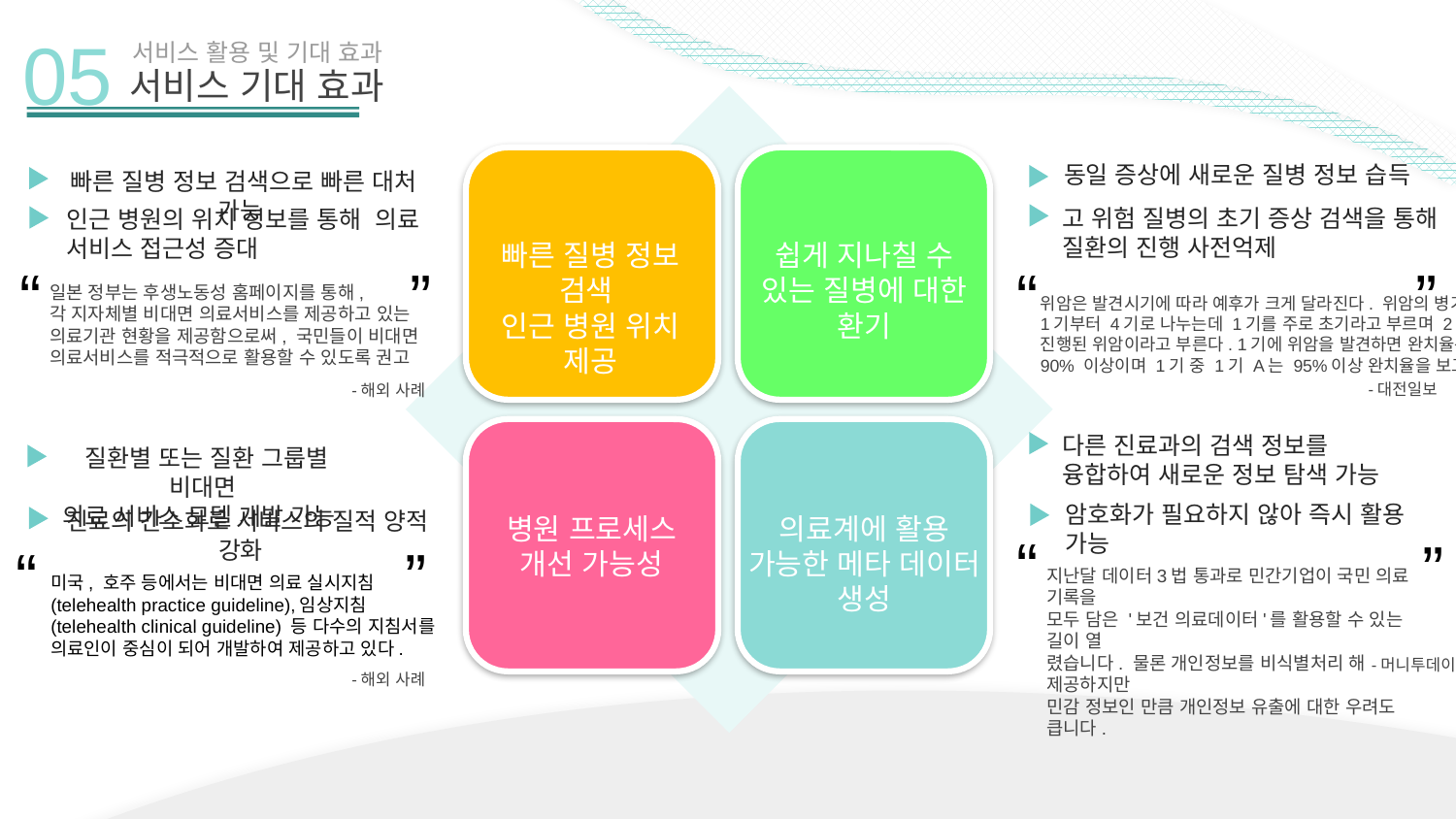

05
서비스 활용 및 기대 효과
서비스 기대 효과

동일 증상에 새로운 질병 정보 습득
빠른 질병 정보 검색으로 빠른 대처 가능

고 위험 질병의 초기 증상 검색을 통해
질환의 진행 사전억제
인근 병원의 위치 정보를 통해  의료 서비스 접근성 증대

쉽게 지나칠 수 있는 질병에 대한 환기
빠른 질병 정보 검색
인근 병원 위치 제공
“
“
”
”
일본 정부는 후생노동성 홈페이지를 통해,
각 지자체별 비대면 의료서비스를 제공하고 있는
의료기관 현황을 제공함으로써, 국민들이 비대면
의료서비스를 적극적으로 활용할 수 있도록 권고

위암은 발견시기에 따라 예후가 크게 달라진다. 위암의 병기는
1기부터 4기로 나누는데 1기를 주로 초기라고 부르며 2기부터는
진행된 위암이라고 부른다. 1기에 위암을 발견하면 완치율은
90% 이상이며 1기 중 1기 A는 95%이상 완치율을 보고 있다.
-대전일보
-해외 사례
다른 진료과의 검색 정보를 융합하여 새로운 정보 탐색 가능

질환별 또는 질환 그룹별 비대면
의료 서비스 모델 개발 가능

암호화가 필요하지 않아 즉시 활용 가능
진료의 간소화로 서비스의 질적 양적 강화

의료계에 활용 가능한 메타 데이터 생성
병원 프로세스
개선 가능성

“
”
“
”
지난달 데이터3법 통과로 민간기업이 국민 의료 기록을
모두 담은 '보건 의료데이터'를 활용할 수 있는 길이 열
렸습니다. 물론 개인정보를 비식별처리 해 제공하지만
민감 정보인 만큼 개인정보 유출에 대한 우려도 큽니다.
미국, 호주 등에서는 비대면 의료 실시지침
(telehealth practice guideline),임상지침
(telehealth clinical guideline) 등 다수의 지침서를 의료인이 중심이 되어 개발하여 제공하고 있다.
-머니투데이
-해외 사례